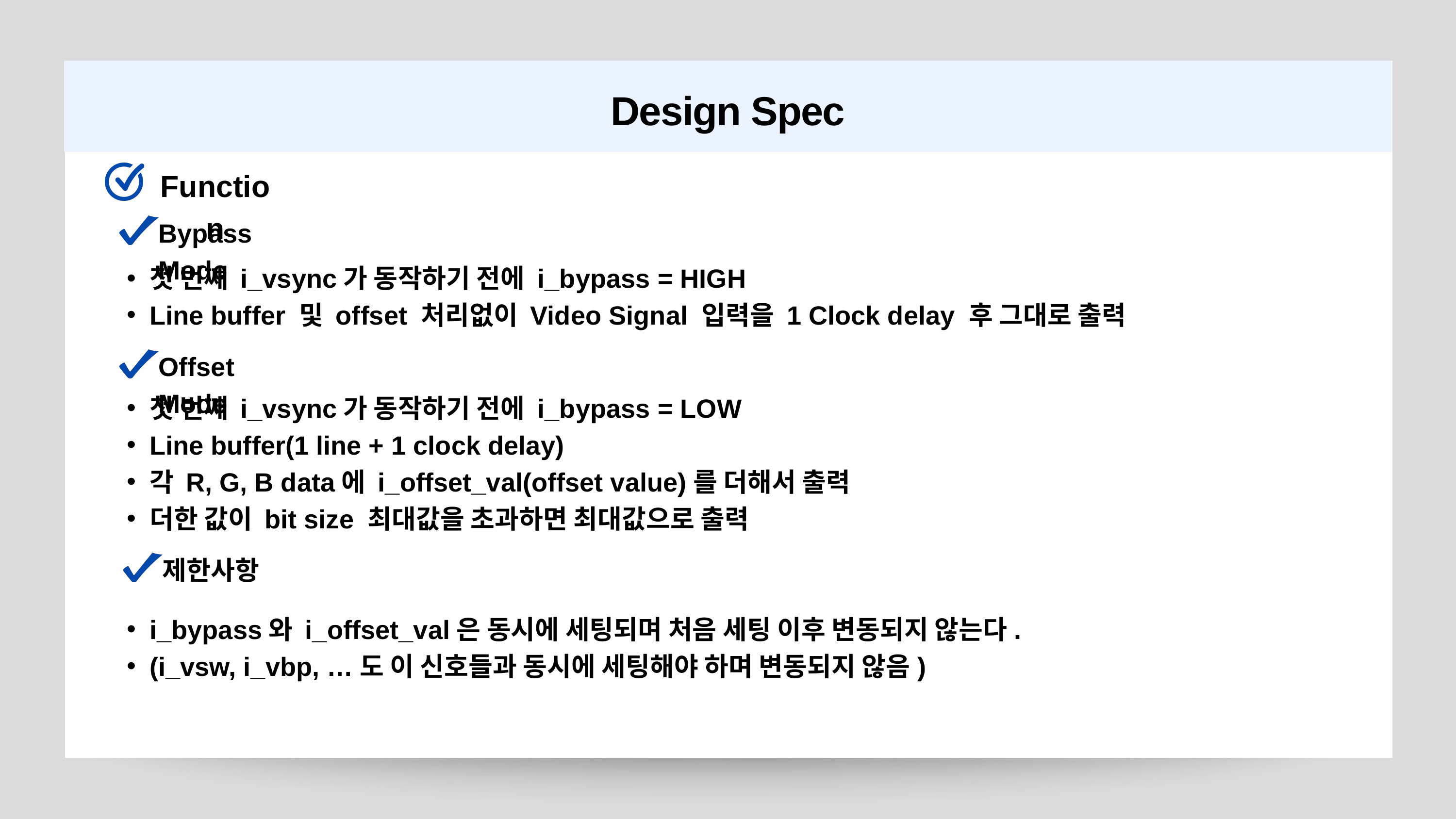

Design Spec
Function

Bypass Mode

첫 번째 i_vsync가 동작하기 전에 i_bypass = HIGH
Line buffer 및 offset 처리없이 Video Signal 입력을 1 Clock delay 후 그대로 출력

Offset Mode

첫 번째 i_vsync가 동작하기 전에 i_bypass = LOW
Line buffer(1 line + 1 clock delay)
각 R, G, B data에 i_offset_val(offset value)를 더해서 출력
더한 값이 bit size 최대값을 초과하면 최대값으로 출력

제한사항

i_bypass와 i_offset_val은 동시에 세팅되며 처음 세팅 이후 변동되지 않는다.
(i_vsw, i_vbp, …도 이 신호들과 동시에 세팅해야 하며 변동되지 않음)